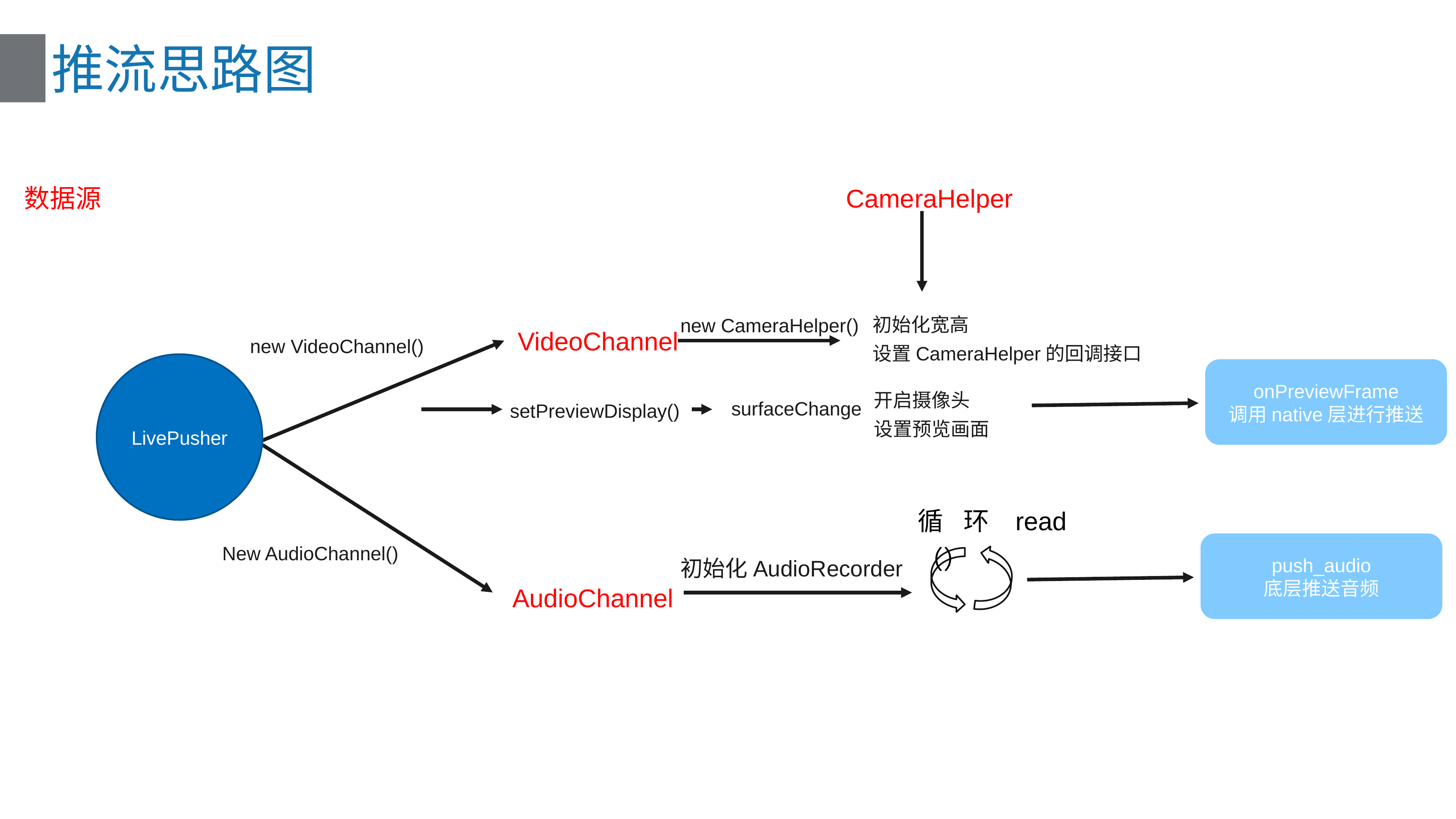

# 推流思路图
数据源
CameraHelper
初始化宽高
设置CameraHelper的回调接口
new CameraHelper()
VideoChannel
new VideoChannel()
LivePusher
onPreviewFrame
调用native层进行推送
开启摄像头
设置预览画面
surfaceChange
setPreviewDisplay()
循环read（）

New AudioChannel()
push_audio
底层推送音频
初始化AudioRecorder
AudioChannel